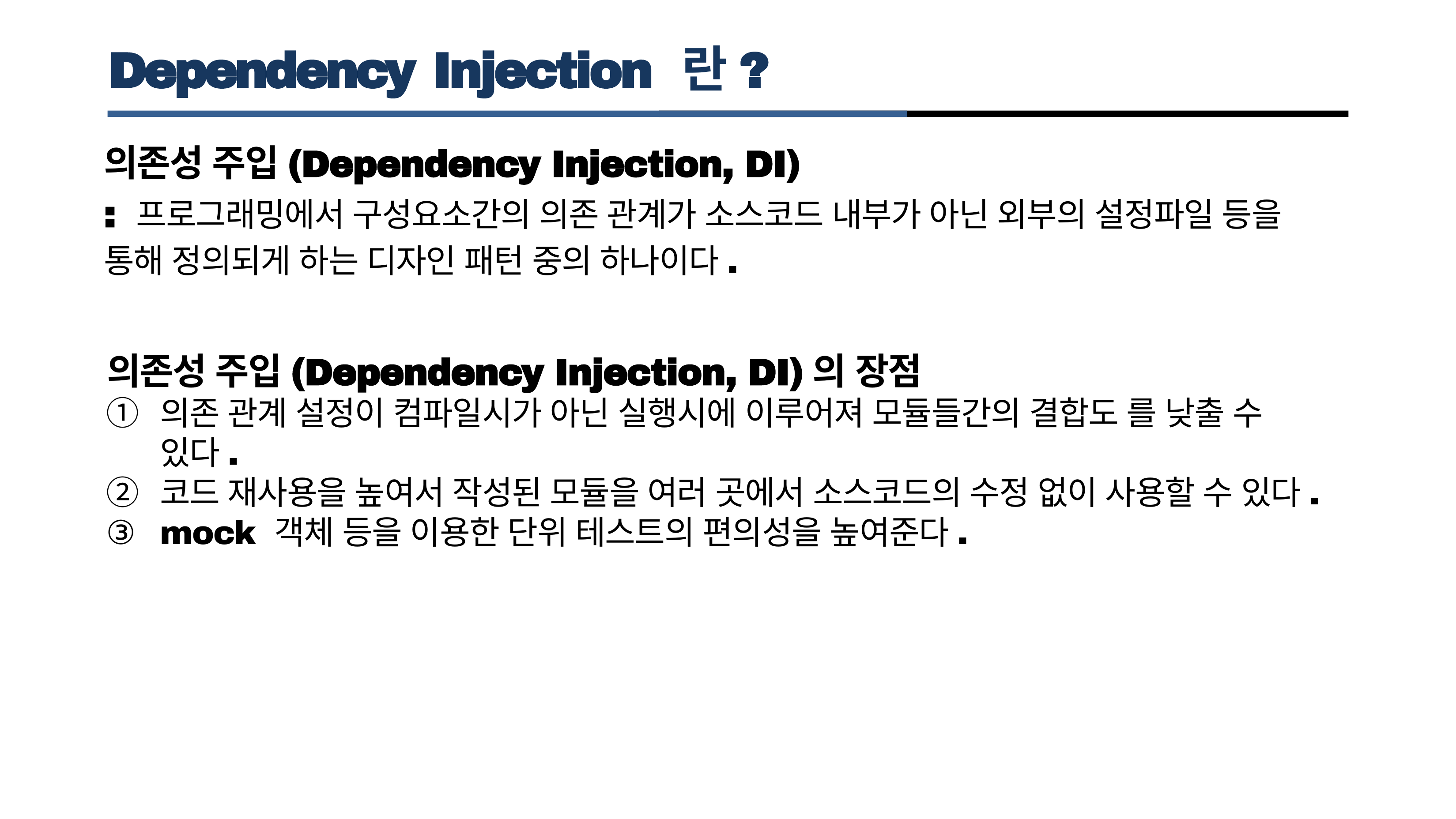

# Dependency Injection 란?
의존성 주입(Dependency Injection, DI)
: 프로그래밍에서 구성요소간의 의존 관계가 소스코드 내부가 아닌 외부의 설정파일 등을 통해 정의되게 하는 디자인 패턴 중의 하나이다.
의존성 주입(Dependency Injection, DI)의 장점
의존 관계 설정이 컴파일시가 아닌 실행시에 이루어져 모듈들간의 결합도 를 낮출 수 있다.
코드 재사용을 높여서 작성된 모듈을 여러 곳에서 소스코드의 수정 없이 사용할 수 있다.
mock 객체 등을 이용한 단위 테스트의 편의성을 높여준다.